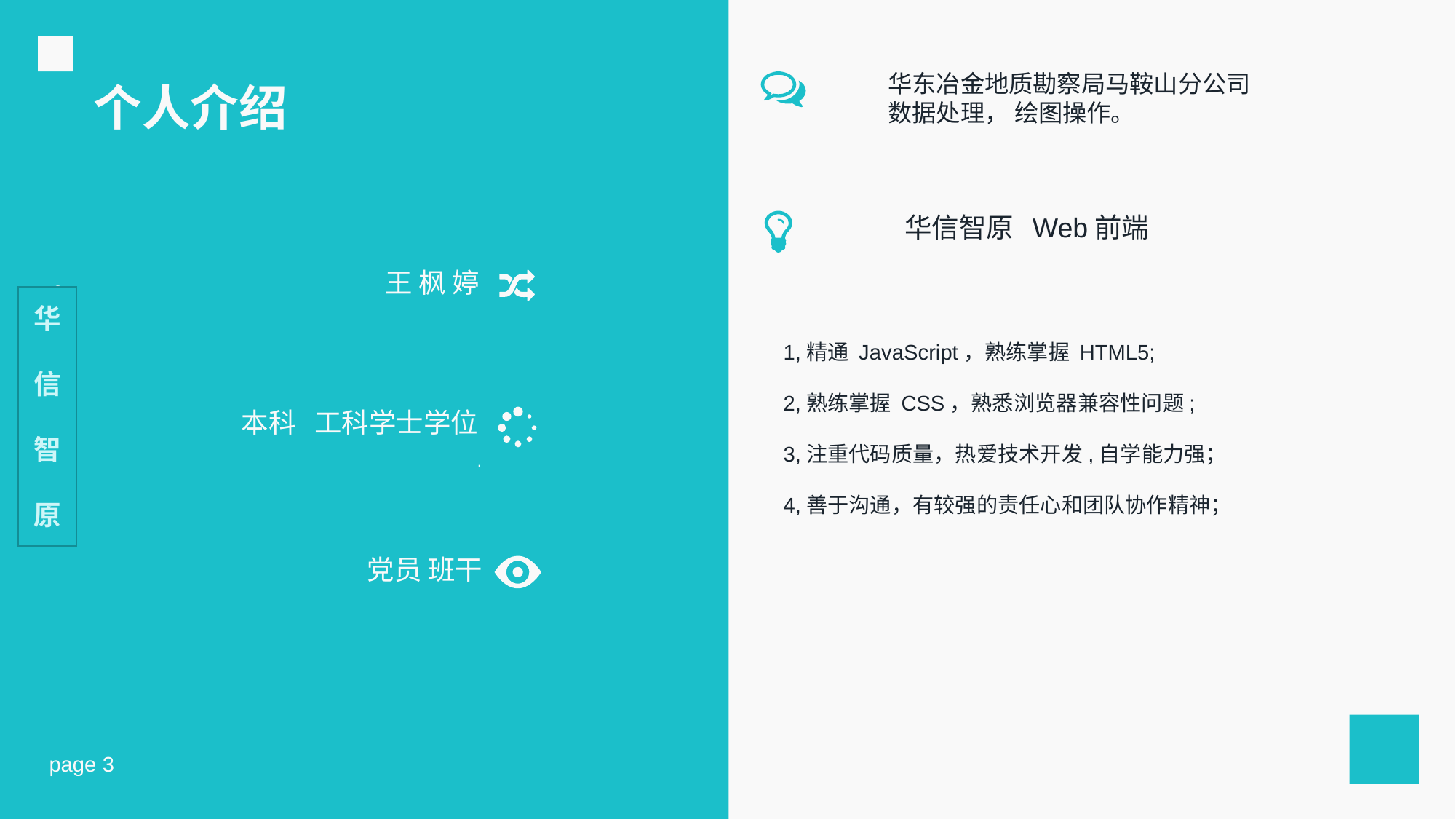

华东冶金地质勘察局马鞍山分公司数据处理， 绘图操作。
个人介绍

华信智原  Web前端

王 枫 婷

华

信

智

原
1,精通 JavaScript，熟练掌握 HTML5;

2,熟练掌握 CSS，熟悉浏览器兼容性问题;

3,注重代码质量，热爱技术开发,自学能力强；

4,善于沟通，有较强的责任心和团队协作精神；

本科   工科学士学位

 .
 党员 班干